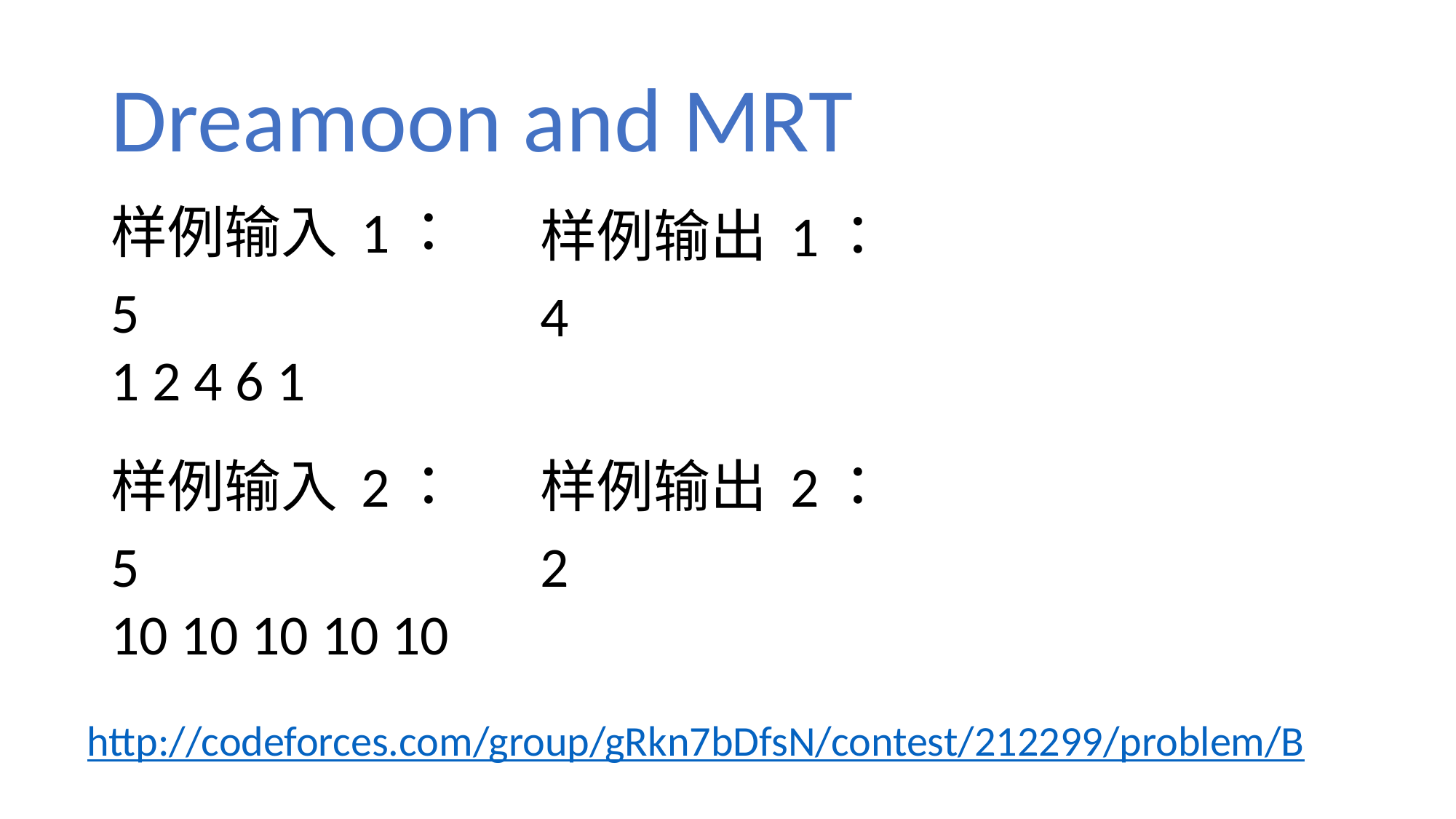

# Dreamoon and MRT
样例输入 1：
5
1 2 4 6 1
样例输出 1：
4
样例输入 2：
5
10 10 10 10 10
样例输出 2：
2
http://codeforces.com/group/gRkn7bDfsN/contest/212299/problem/B